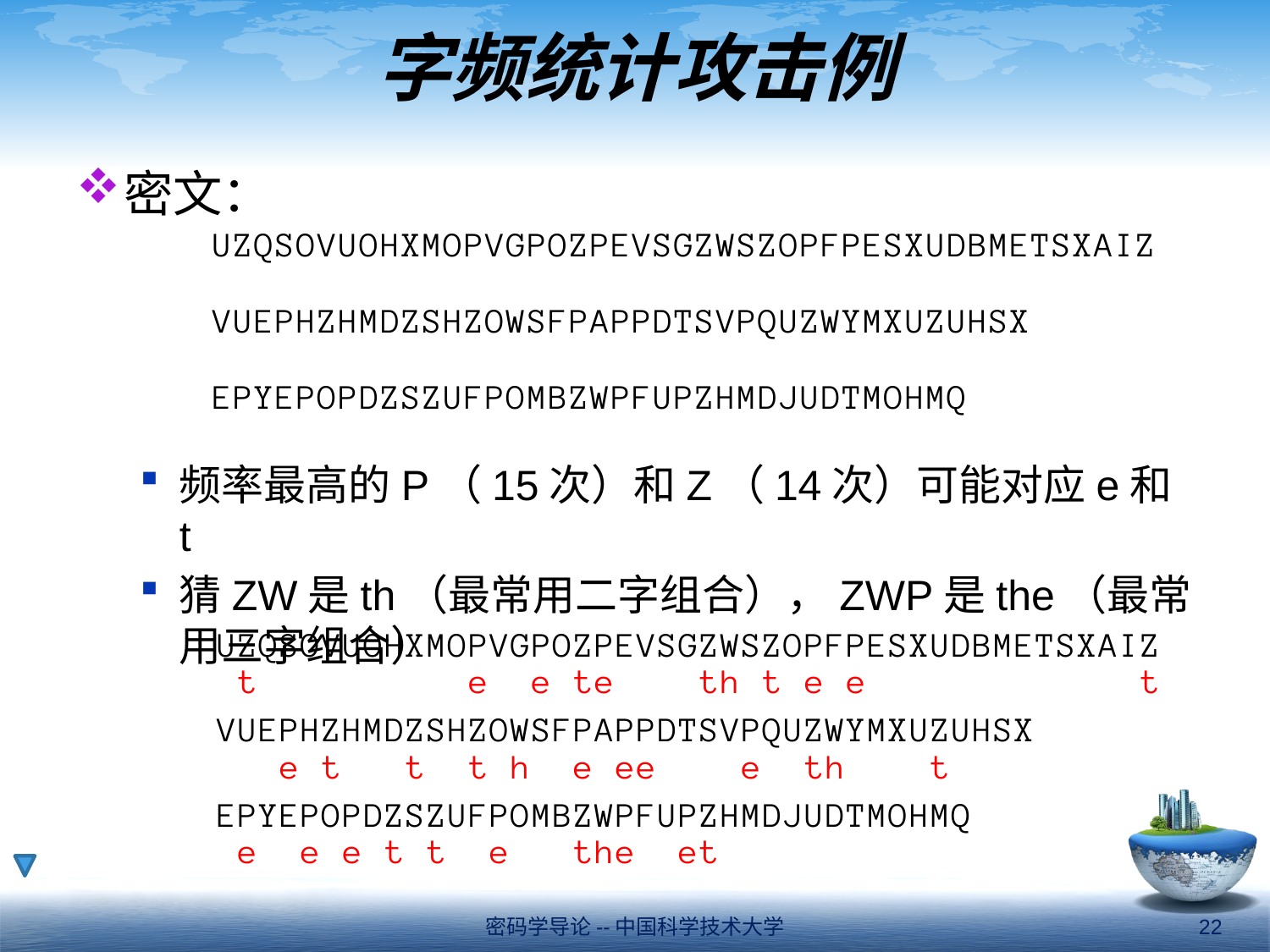

# 字频统计攻击例
密文：
UZQSOVUOHXMOPVGPOZPEVSGZWSZOPFPESXUDBMETSXAIZ

VUEPHZHMDZSHZOWSFPAPPDTSVPQUZWYMXUZUHSX

EPYEPOPDZSZUFPOMBZWPFUPZHMDJUDTMOHMQ

频率最高的P（15次）和Z（14次）可能对应e和t
猜ZW是th（最常用二字组合），ZWP是the（最常用三字组合）
UZQSOVUOHXMOPVGPOZPEVSGZWSZOPFPESXUDBMETSXAIZ

VUEPHZHMDZSHZOWSFPAPPDTSVPQUZWYMXUZUHSX

EPYEPOPDZSZUFPOMBZWPFUPZHMDJUDTMOHMQ
 t          e  e te    th t e e             t

   e t   t  t h  e ee    e  th    t

 e  e e t t  e   the  et

密码学导论--中国科学技术大学
22